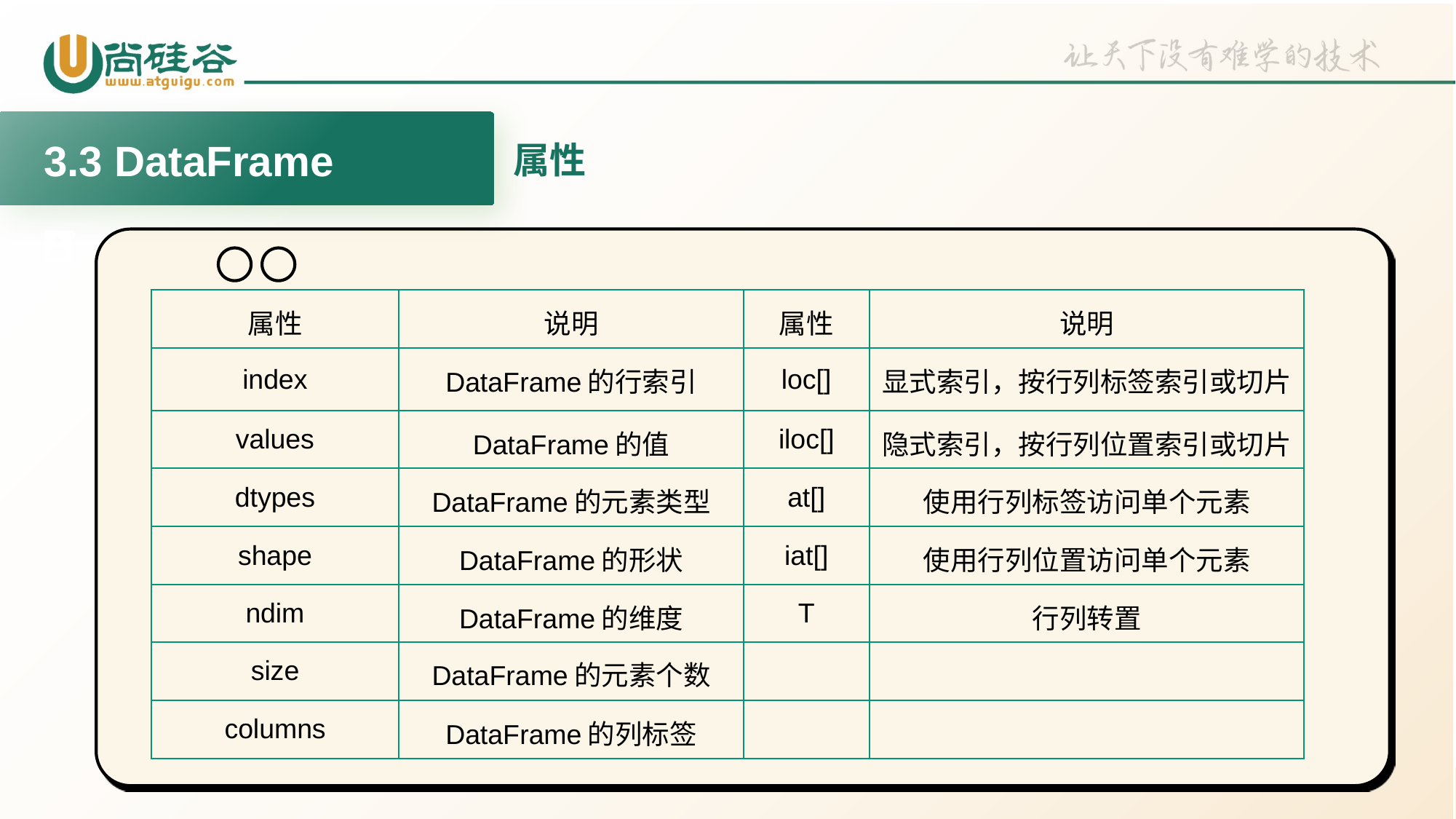

3.3 DataFrame

属性

| 属性 | 说明 | 属性 | 说明 |
| --- | --- | --- | --- |
| index | DataFrame的行索引 | loc[] | 显式索引，按行列标签索引或切片 |
| values | DataFrame的值 | iloc[] | 隐式索引，按行列位置索引或切片 |
| dtypes | DataFrame的元素类型 | at[] | 使用行列标签访问单个元素 |
| shape | DataFrame的形状 | iat[] | 使用行列位置访问单个元素 |
| ndim | DataFrame的维度 | T | 行列转置 |
| size | DataFrame的元素个数 |  |  |
| columns | DataFrame的列标签 |  |  |